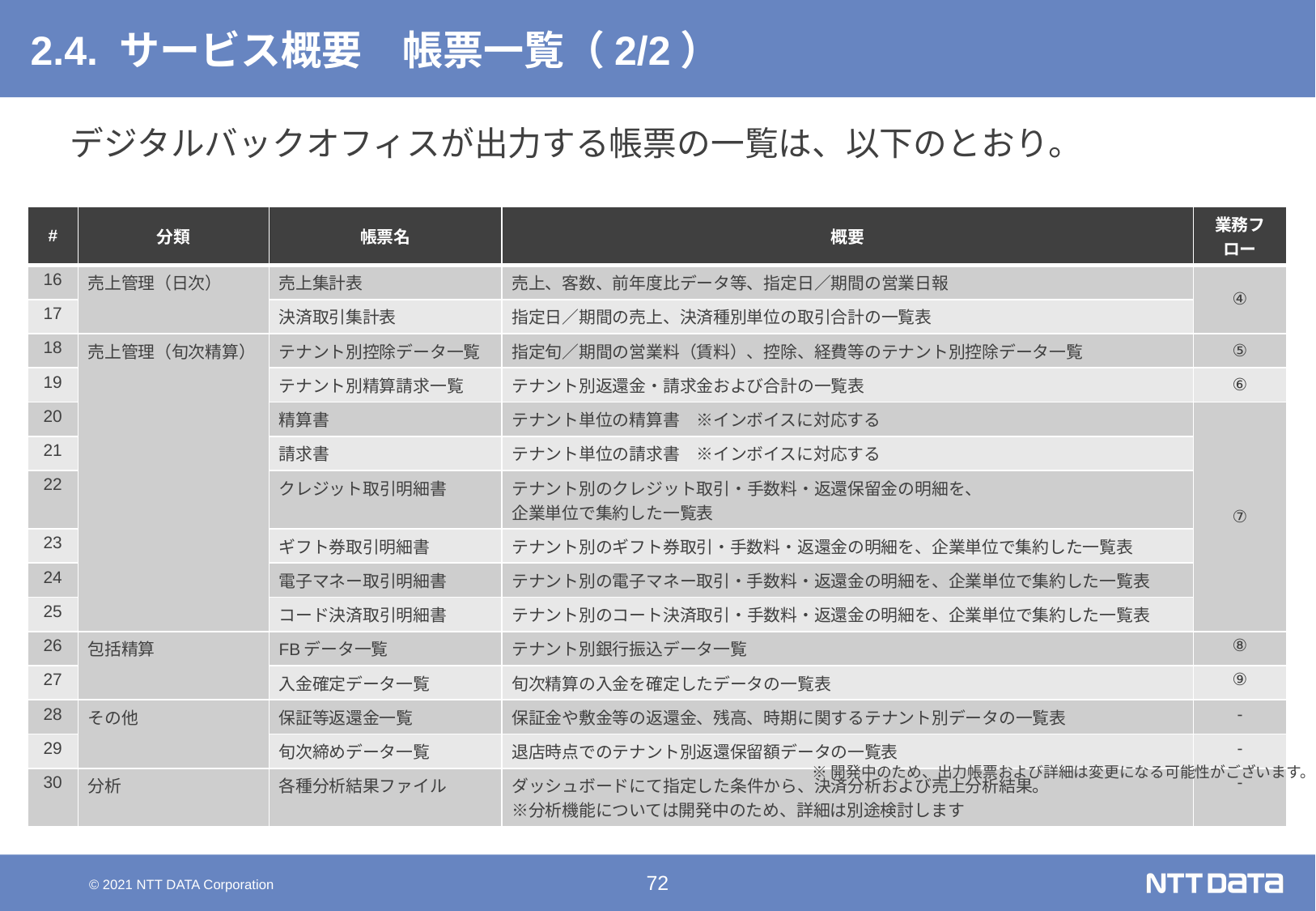

# 2.4. サービス概要　帳票一覧（2/2）
デジタルバックオフィスが出力する帳票の一覧は、以下のとおり。
| # | 分類 | 帳票名 | 概要 | 業務フロー |
| --- | --- | --- | --- | --- |
| 16 | 売上管理（日次） | 売上集計表 | 売上、客数、前年度比データ等、指定日／期間の営業日報 | ④ |
| 17 |  | 決済取引集計表 | 指定日／期間の売上、決済種別単位の取引合計の一覧表 |  |
| 18 | 売上管理（旬次精算） | テナント別控除データ一覧 | 指定旬／期間の営業料（賃料）、控除、経費等のテナント別控除データ一覧 | ⑤ |
| 19 |  | テナント別精算請求一覧 | テナント別返還金・請求金および合計の一覧表 | ⑥ |
| 20 |  | 精算書 | テナント単位の精算書　※インボイスに対応する | ⑦ |
| 21 |  | 請求書 | テナント単位の請求書　※インボイスに対応する |  |
| 22 |  | クレジット取引明細書 | テナント別のクレジット取引・手数料・返還保留金の明細を、 企業単位で集約した一覧表 |  |
| 23 |  | ギフト券取引明細書 | テナント別のギフト券取引・手数料・返還金の明細を、企業単位で集約した一覧表 |  |
| 24 |  | 電子マネー取引明細書 | テナント別の電子マネー取引・手数料・返還金の明細を、企業単位で集約した一覧表 |  |
| 25 |  | コード決済取引明細書 | テナント別のコート決済取引・手数料・返還金の明細を、企業単位で集約した一覧表 |  |
| 26 | 包括精算 | FBデータ一覧 | テナント別銀行振込データ一覧 | ⑧ |
| 27 |  | 入金確定データ一覧 | 旬次精算の入金を確定したデータの一覧表 | ⑨ |
| 28 | その他 | 保証等返還金一覧 | 保証金や敷金等の返還金、残高、時期に関するテナント別データの一覧表 | - |
| 29 |  | 旬次締めデータ一覧 | 退店時点でのテナント別返還保留額データの一覧表 | - |
| 30 | 分析 | 各種分析結果ファイル | ダッシュボードにて指定した条件から、決済分析および売上分析結果。 ※分析機能については開発中のため、詳細は別途検討します | - |
※開発中のため、出力帳票および詳細は変更になる可能性がございます。